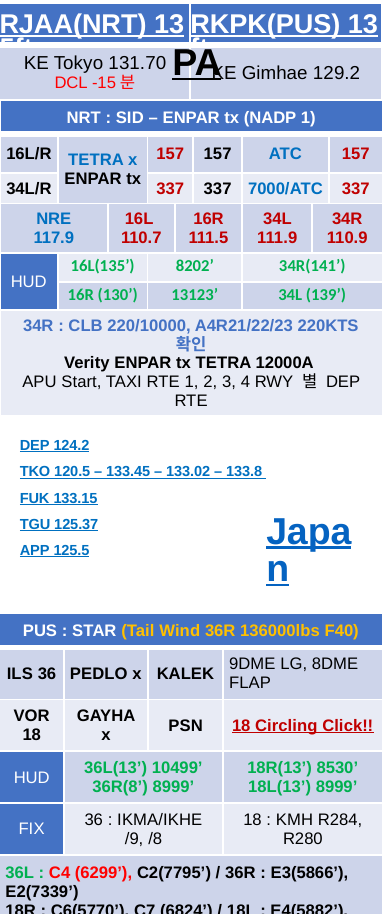

| RJAA(NRT) 135ft | RKPK(PUS) 13ft |
| --- | --- |
| KE Tokyo 131.70 DCL -15분 | KE Gimhae 129.2 |
PA
| NRT : SID – ENPAR tx (NADP 1) |  |  |  |  |  |  |  |  |
| --- | --- | --- | --- | --- | --- | --- | --- | --- |
| 16L/R | TETRA x ENPAR tx |  | 157 |  | 157 | ATC |  | 157 |
| 34L/R |  |  | 337 |  | 337 | 7000/ATC |  | 337 |
| NRE 117.9 |  | 16L 110.7 |  | 16R 111.5 |  | 34L 111.9 | 34R 110.9 |  |
| HUD | 16L(135’) |  | 8202’ |  |  | 34R(141’) |  |  |
|  | 16R (130’) |  | 13123’ |  |  | 34L (139’) |  |  |
| 34R : CLB 220/10000, A4R21/22/23 220KTS 확인 Verity ENPAR tx TETRA 12000A APU Start, TAXI RTE 1, 2, 3, 4 RWY 별 DEP RTE |  |  |  |  |  |  |  |  |
DEP 124.2
TKO 120.5 – 133.45 – 133.02 – 133.8
FUK 133.15
TGU 125.37
APP 125.5
Japan
| PUS : STAR (Tail Wind 36R 136000lbs F40) |  |  |  |
| --- | --- | --- | --- |
| ILS 36 | PEDLO x | KALEK | 9DME LG, 8DME FLAP |
| VOR 18 | GAYHA x | PSN | 18 Circling Click!! |
| HUD | 36L(13’) 10499’ 36R(8’) 8999’ |  | 18R(13’) 8530’ 18L(13’) 8999’ |
| FIX | 36 : IKMA/IKHE /9, /8 |  | 18 : KMH R284, R280 |
| 36L : C4 (6299’), C2(7795’) / 36R : E3(5866’), E2(7339’) 18R : C6(5770’), C7 (6824’) / 18L : E4(5882’), E5(8792’) |  |  |  |
| Vacate C3,C4 by ATC only. Max Taxi SPD 20KTS C2 HOLD SHORT 가까움(Vacate TaxiSPD) |  |  |  |